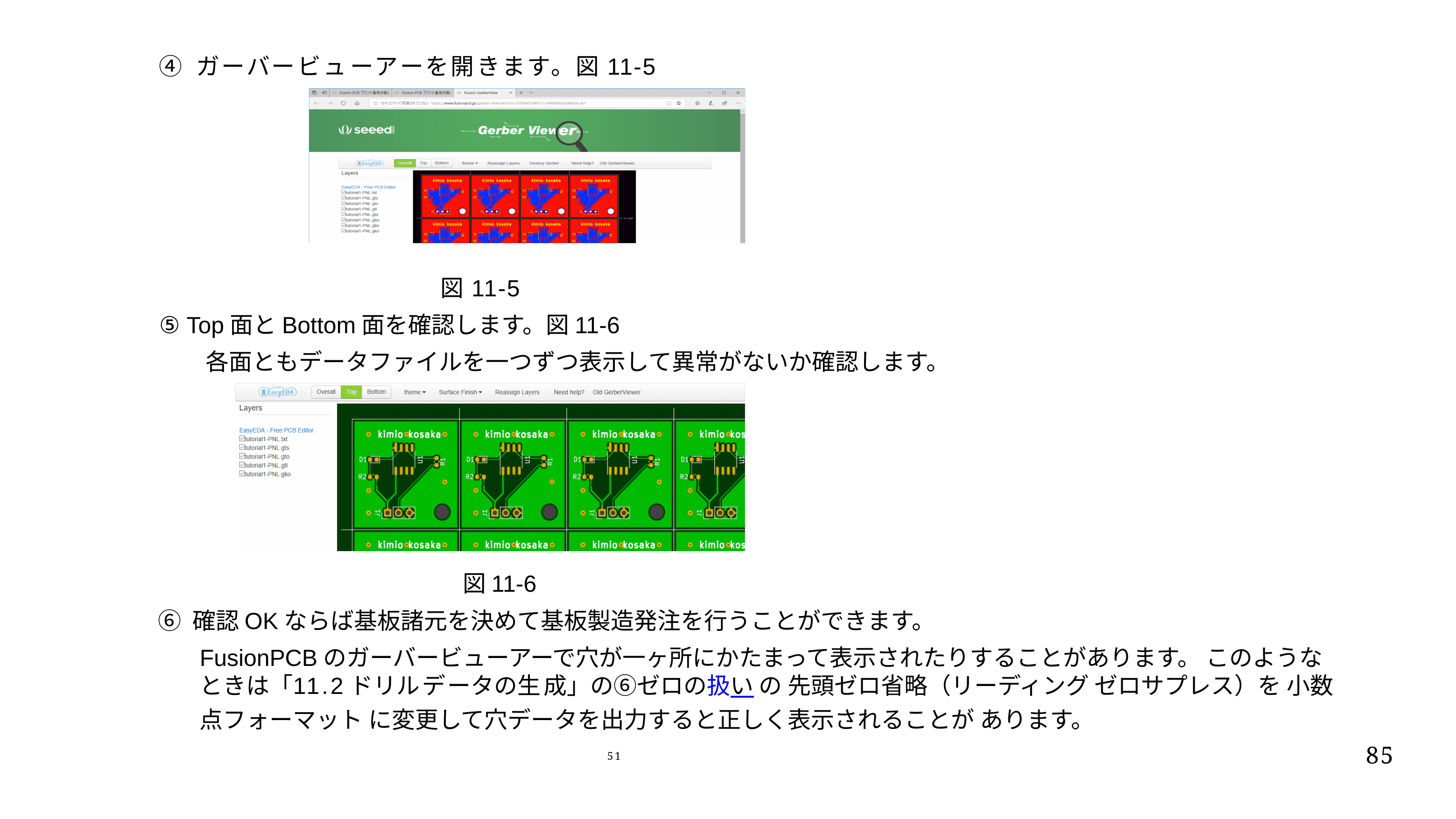

④ ガーバービューアーを開きます。図11-5

　　　　　　　　　　　図11-5
⑤ Top面とBottom面を確認します。図11-6
　　各面ともデータファイルを一つずつ表示して異常がないか確認します。

　　　　　　　　　　　　　図11-6
⑥ 確認OKならば基板諸元を決めて基板製造発注を行うことができます。
FusionPCBのガーバービューアーで穴が一ヶ所にかたまって表示されたりすることがあります。 このようなときは「11.2 ドリルデータの生成」の⑥ゼロの扱い の 先頭ゼロ省略（リーディング ゼロサプレス）を 小数点フォーマット に変更して穴データを出力すると正しく表示されることが あります。

85
51